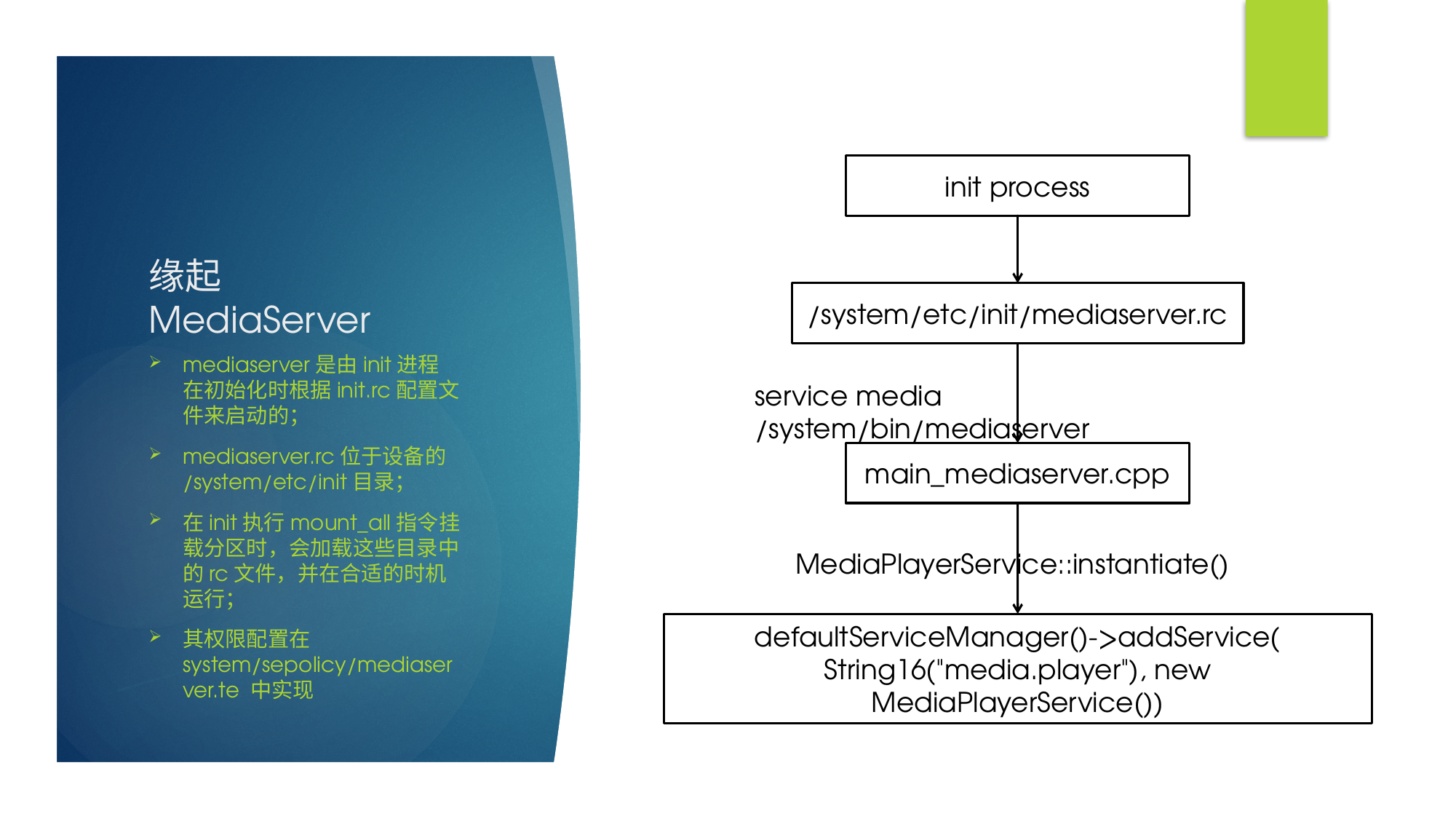

# 缘起 MediaServer
init process
/system/etc/init/mediaserver.rc
service media /system/bin/mediaserver
main_mediaserver.cpp
MediaPlayerService::instantiate()
defaultServiceManager()->addService(
String16("media.player"), new MediaPlayerService())
mediaserver是由init进程在初始化时根据init.rc配置文件来启动的；
mediaserver.rc位于设备的/system/etc/init目录；
在init执行mount_all指令挂载分区时，会加载这些目录中的rc文件，并在合适的时机运行；
其权限配置在 system/sepolicy/mediaserver.te 中实现